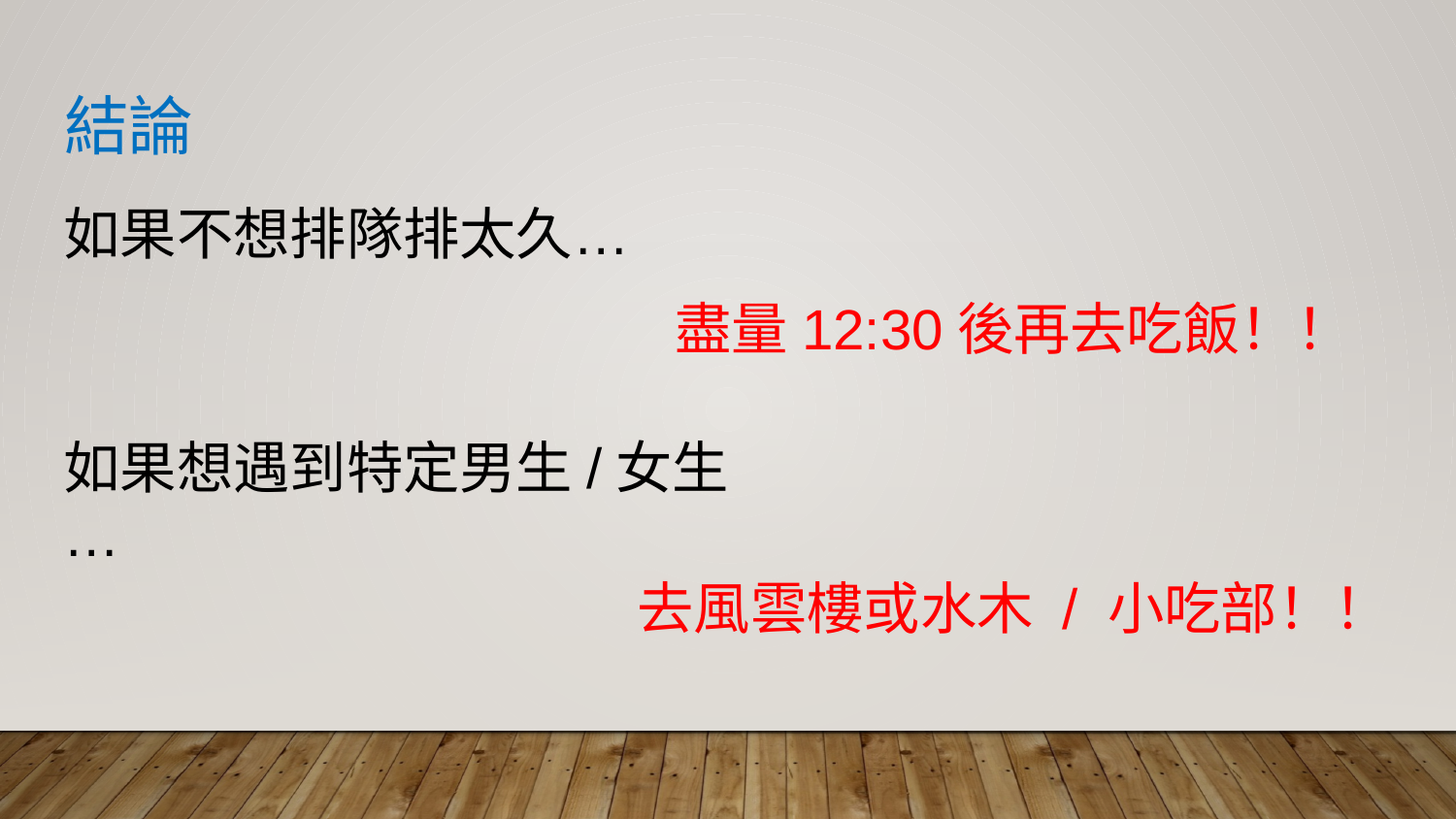

# 結論
如果不想排隊排太久…
盡量12:30後再去吃飯！！
如果想遇到特定男生/女生…
去風雲樓或水木 / 小吃部！！